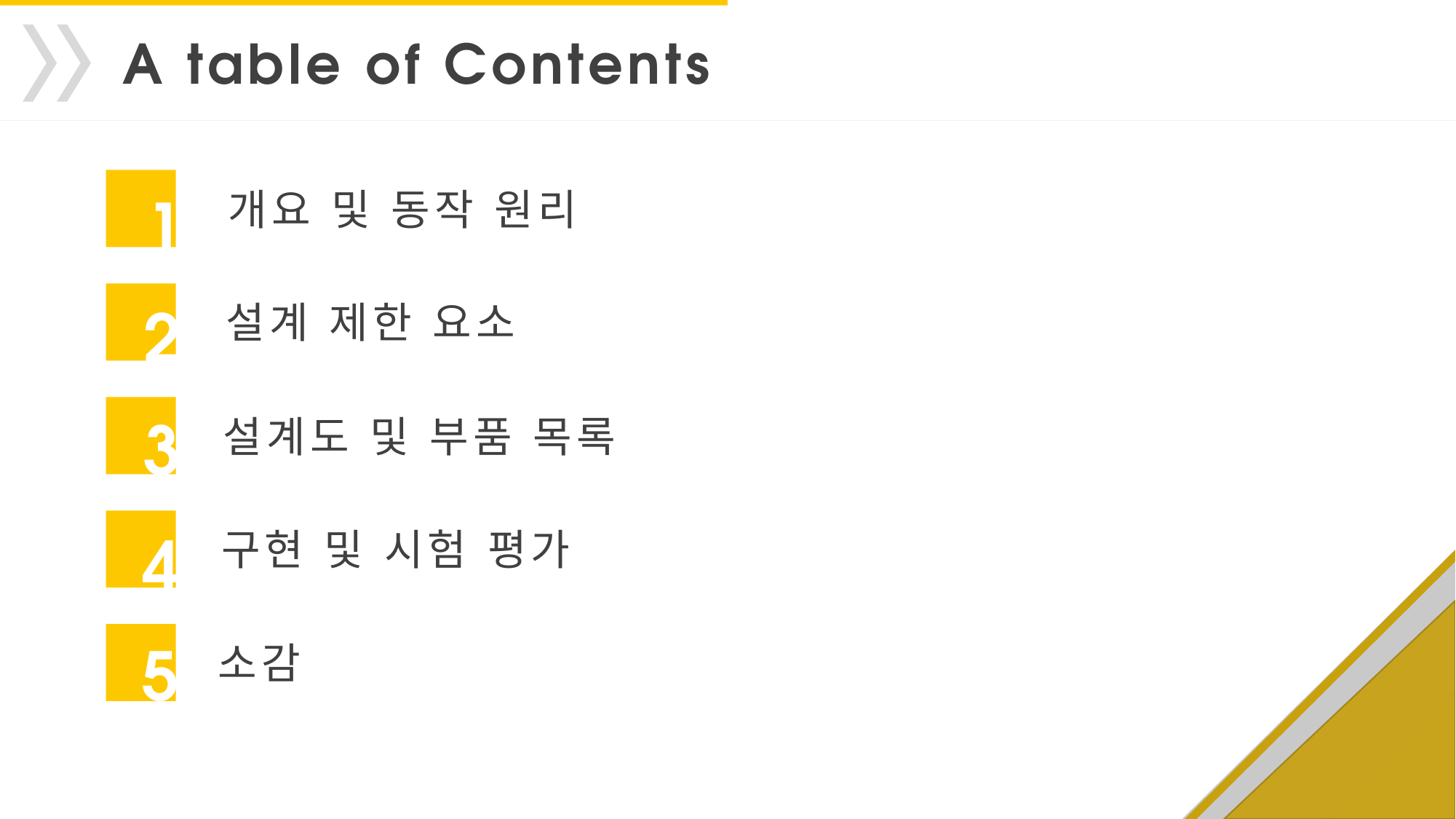

A table of Contents

개요 및 동작 원리
1

설계 제한 요소
2

설계도 및 부품 목록
3

구현 및 시험 평가
4

소감
5